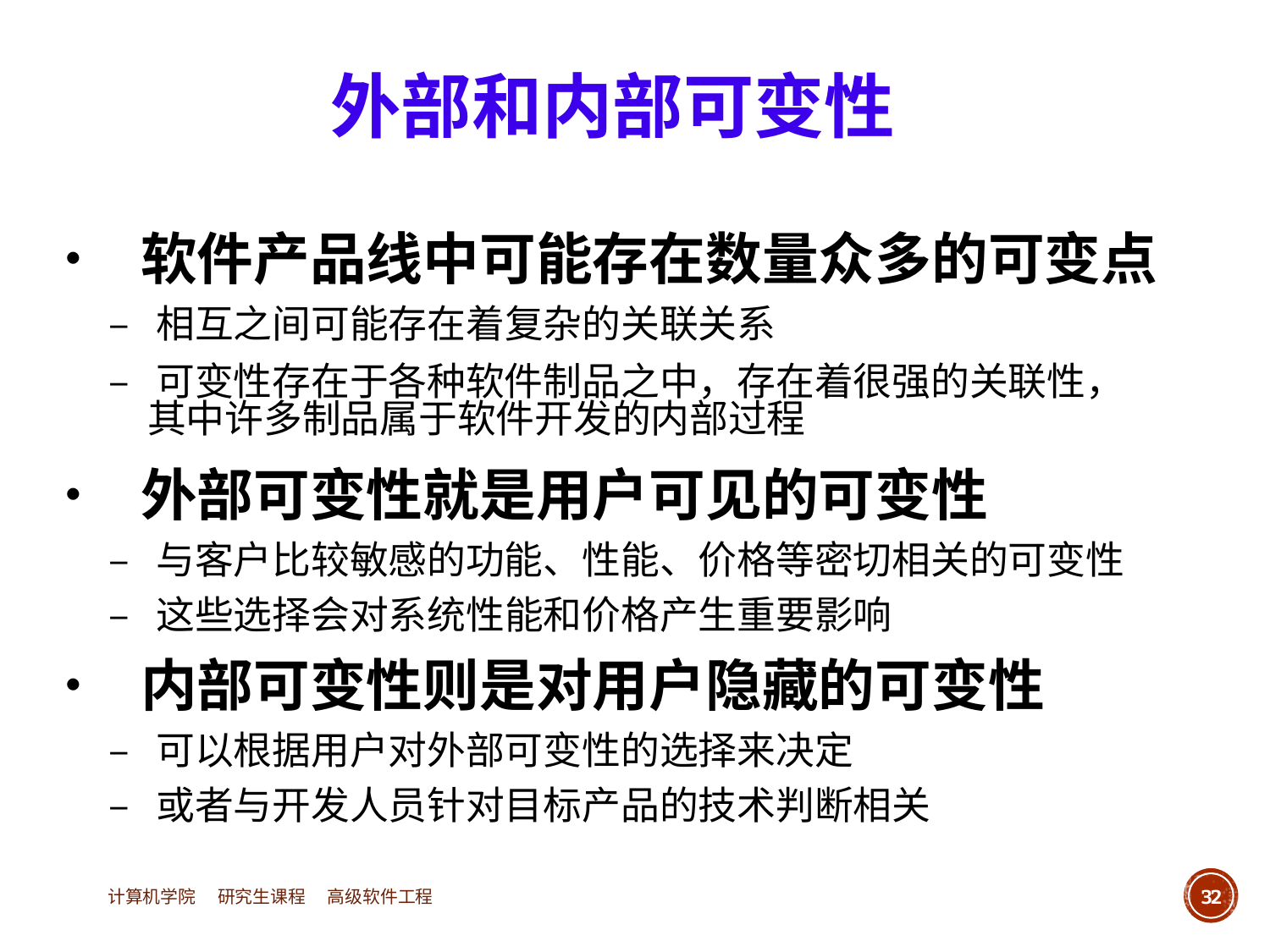

外部和内部可变性

•  软件产品线中可能存在数量众多的可变点
	–  相互之间可能存在着复杂的关联关系
	–  可变性存在于各种软件制品之中，存在着很强的关联性，
		其中许多制品属于软件开发的内部过程
•  外部可变性就是用户可见的可变性
	–  与客户比较敏感的功能、性能、价格等密切相关的可变性
	–  这些选择会对系统性能和价格产生重要影响
•  内部可变性则是对用户隐藏的可变性
	–  可以根据用户对外部可变性的选择来决定
	–  或者与开发人员针对目标产品的技术判断相关
计算机学院    研究生课程    高级软件工程
32